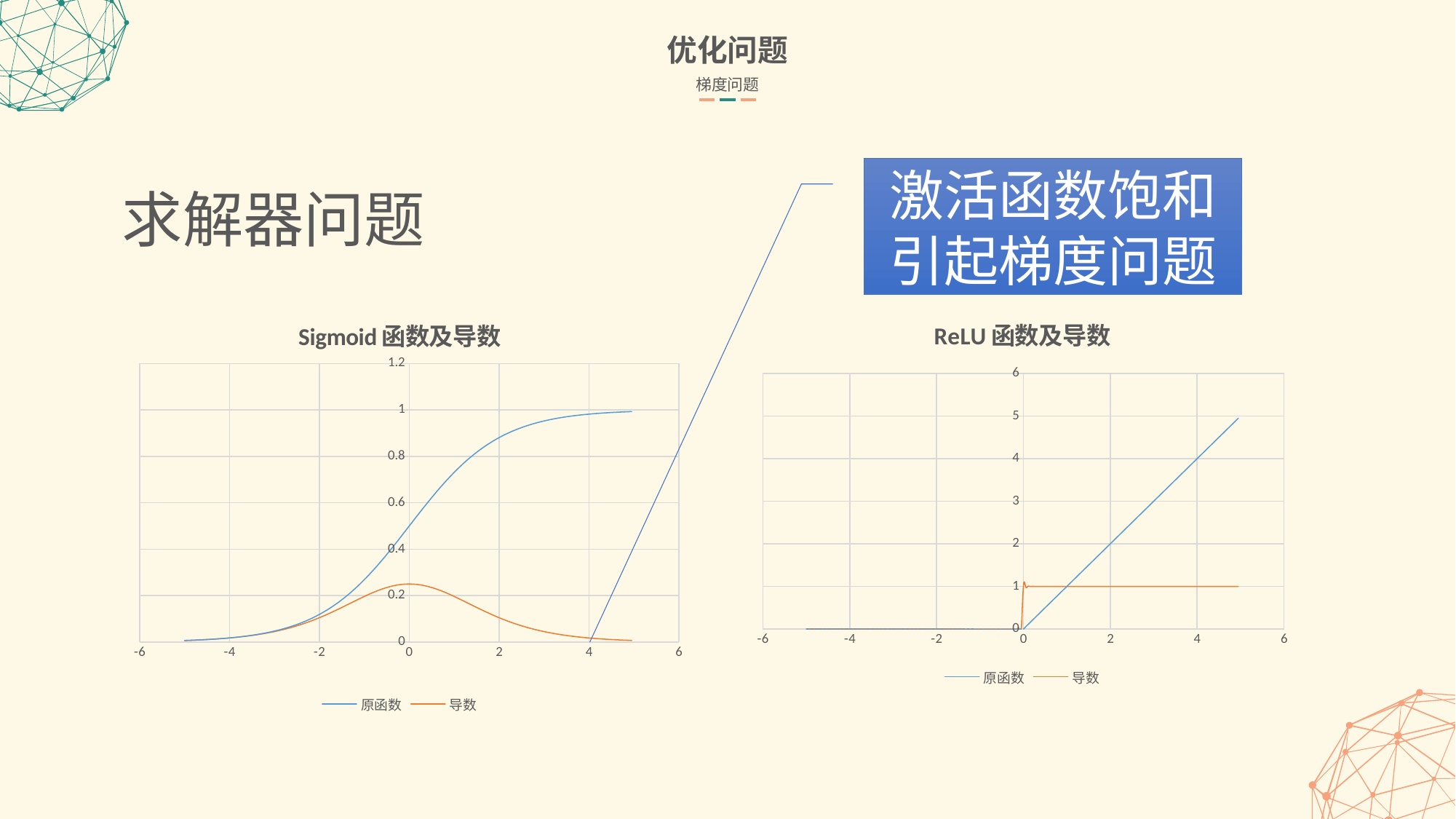

优化问题
梯度问题
激活函数饱和引起梯度问题
求解器问题

### Chart: Sigmoid函数及导数

| Category |  |  |
|---|---|---|

### Chart: ReLU函数及导数

| Category |  |  |
|---|---|---|